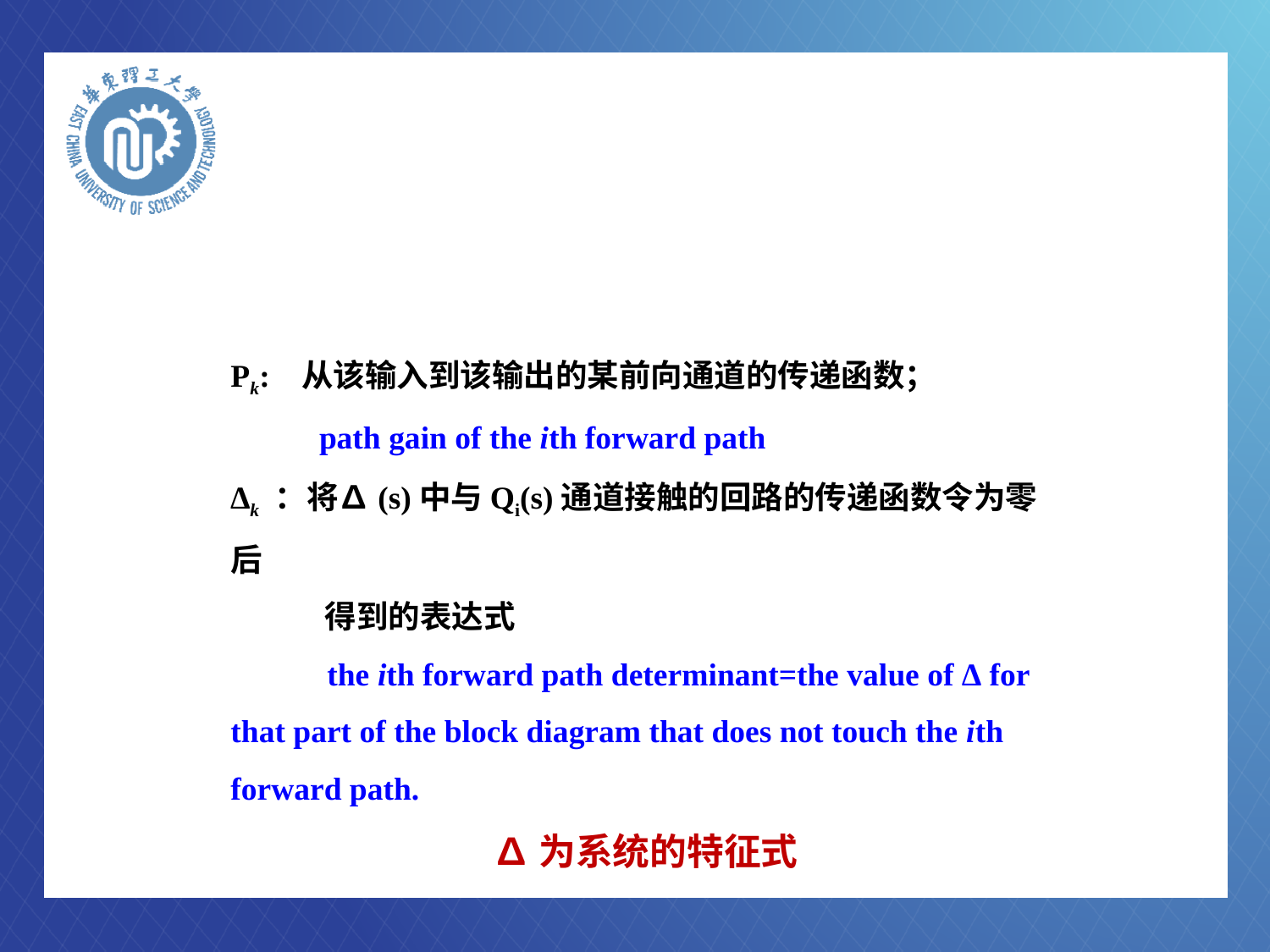

Pk:   从该输入到该输出的某前向通道的传递函数；
           path gain of the ith forward path
∆k ：将∆(s)中与Qi(s)通道接触的回路的传递函数令为零后
            得到的表达式
            the ith forward path determinant=the value of ∆ for   that part of the block diagram that does not touch the ith forward path.
∆为系统的特征式